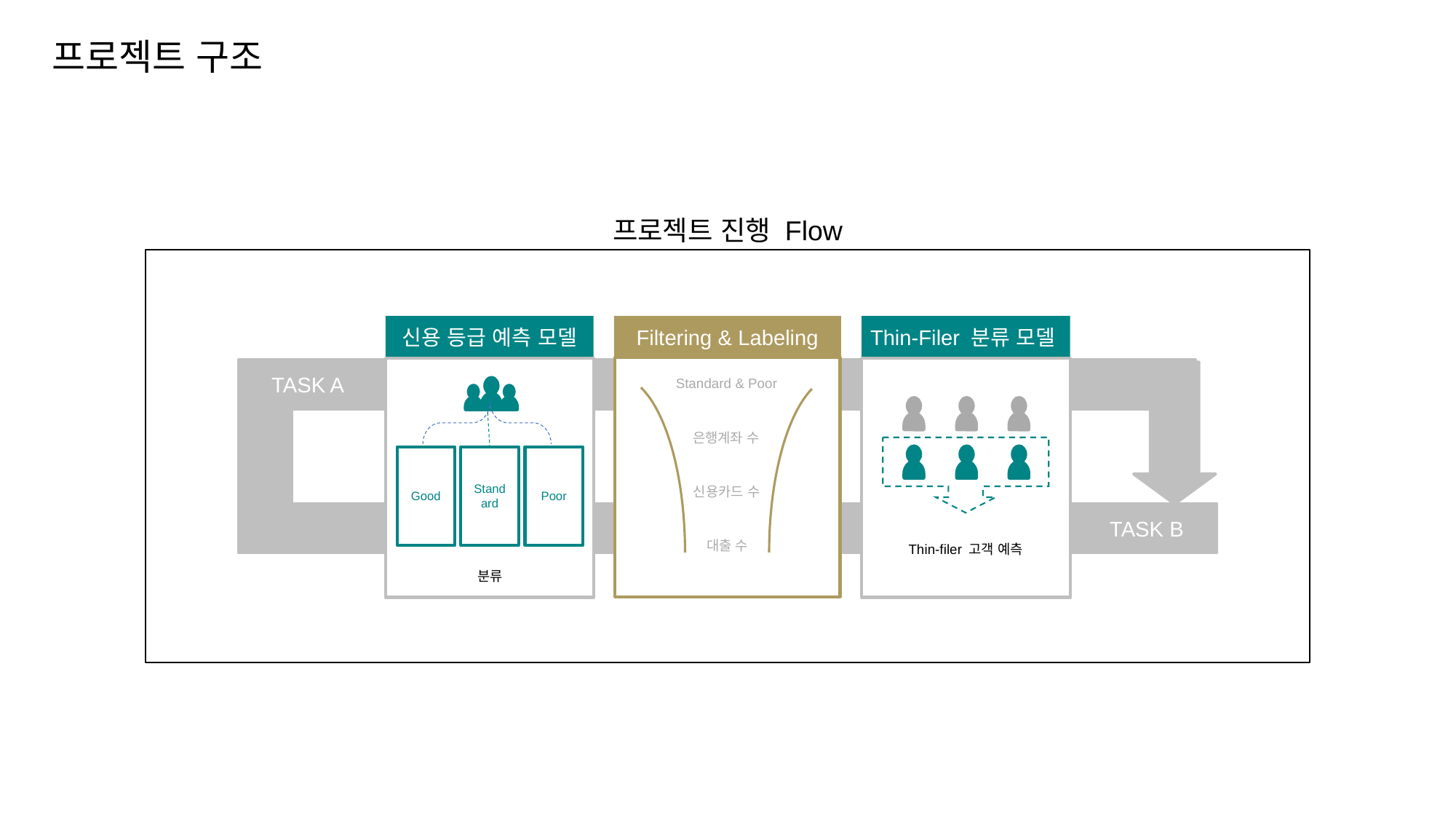

프로젝트 구조
프로젝트 진행 Flow

신용 등급 예측 모델
Filtering & Labeling
Thin-Filer 분류 모델

TASK A

TASK B

Standard & Poor

은행계좌 수

Good
Standard
Poor
신용카드 수
대출 수
Thin-filer 고객 예측
분류